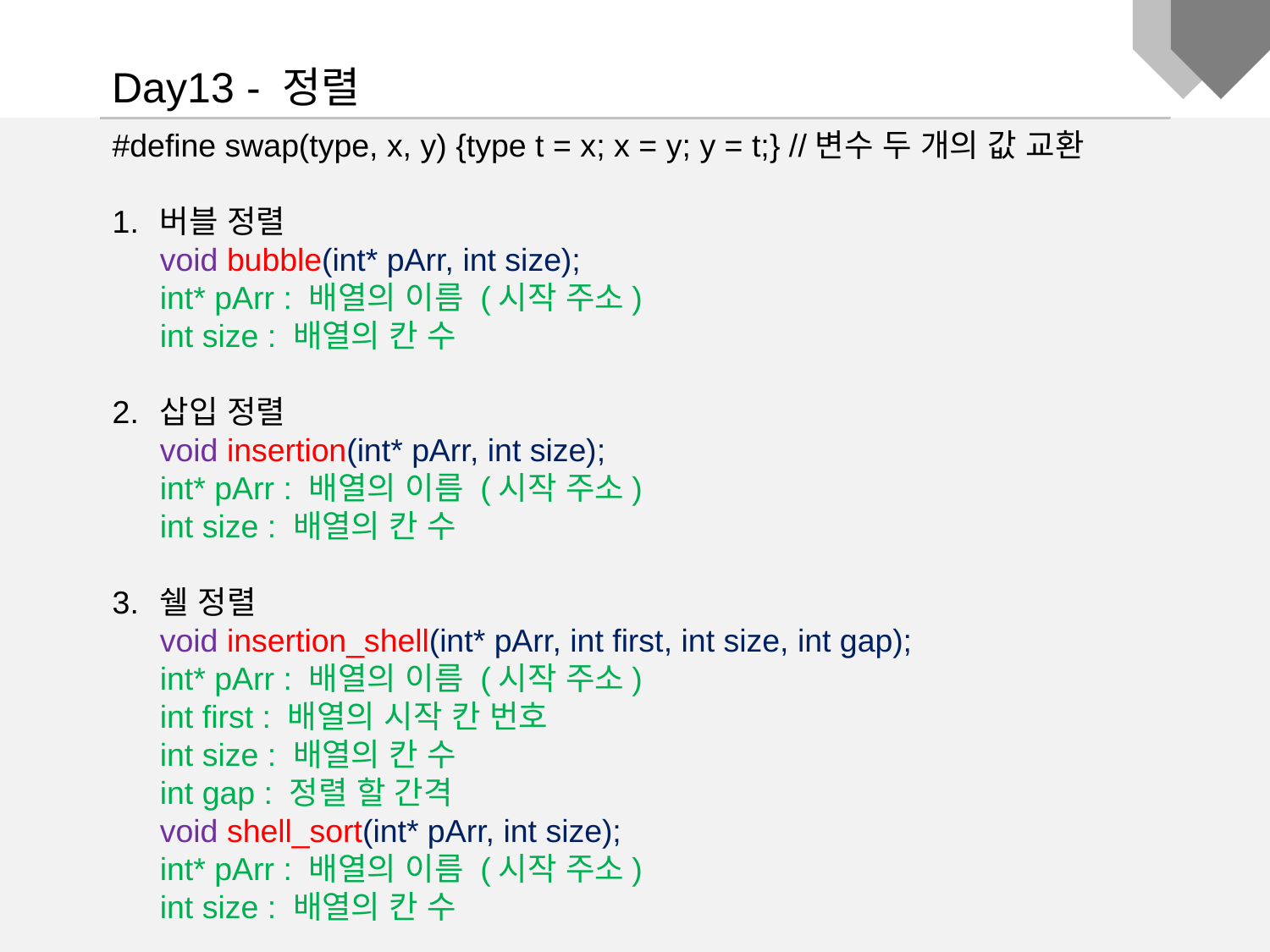

Day13 - 정렬
#define swap(type, x, y) {type t = x; x = y; y = t;} //변수 두 개의 값 교환

버블 정렬
void bubble(int* pArr, int size);
int* pArr : 배열의 이름 (시작 주소)
int size : 배열의 칸 수

삽입 정렬
void insertion(int* pArr, int size);
int* pArr : 배열의 이름 (시작 주소)
int size : 배열의 칸 수

쉘 정렬
void insertion_shell(int* pArr, int first, int size, int gap);
int* pArr : 배열의 이름 (시작 주소)
int first : 배열의 시작 칸 번호
int size : 배열의 칸 수
int gap : 정렬 할 간격
void shell_sort(int* pArr, int size);
int* pArr : 배열의 이름 (시작 주소)
int size : 배열의 칸 수